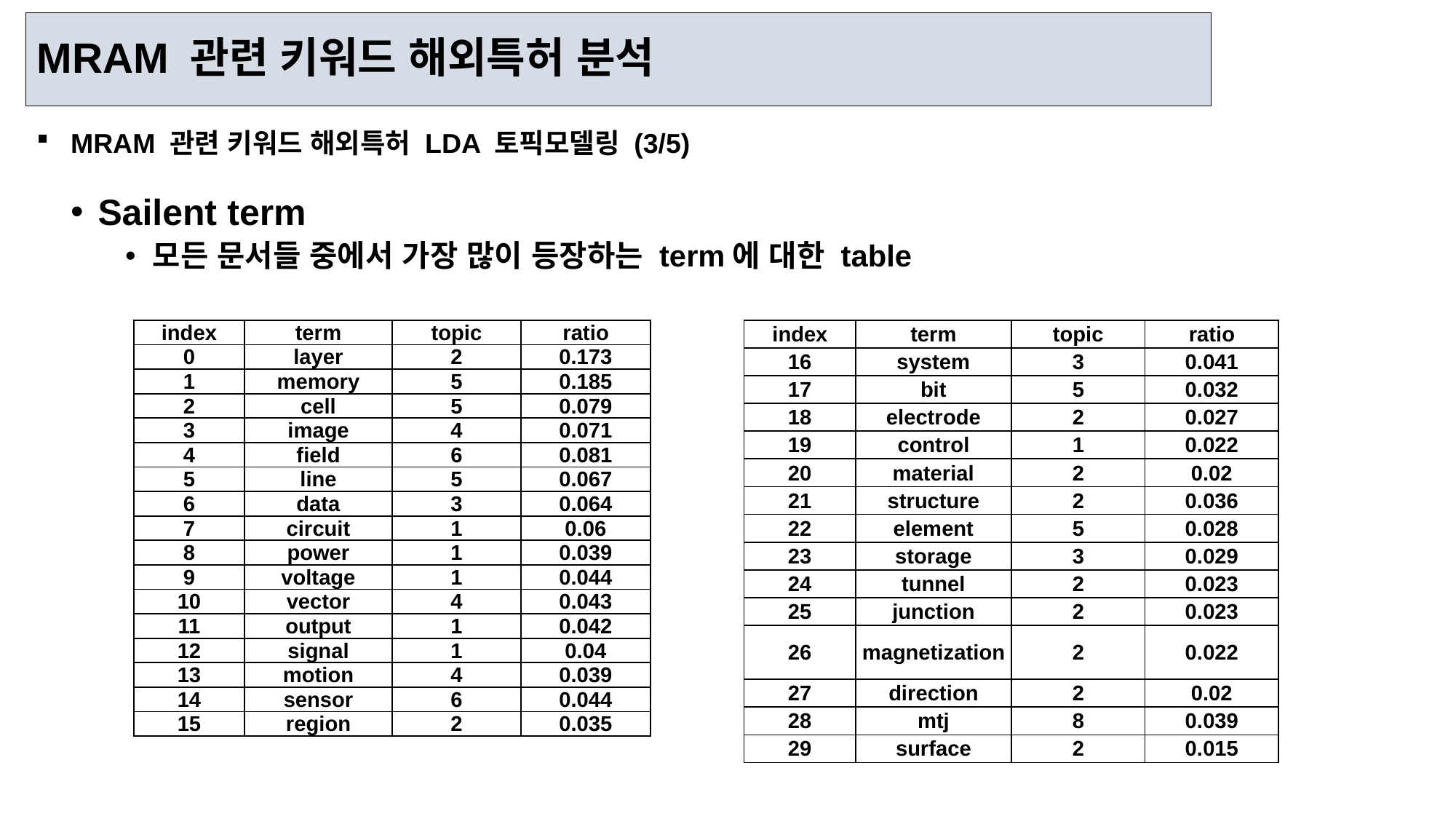

MRAM 관련 키워드 해외특허 분석
MRAM 관련 키워드 해외특허 LDA 토픽모델링 (3/5)

Sailent term
모든 문서들 중에서 가장 많이 등장하는 term에 대한 table

| index | term | topic | ratio |
| --- | --- | --- | --- |
| 16 | system | 3 | 0.041 |
| 17 | bit | 5 | 0.032 |
| 18 | electrode | 2 | 0.027 |
| 19 | control | 1 | 0.022 |
| 20 | material | 2 | 0.02 |
| 21 | structure | 2 | 0.036 |
| 22 | element | 5 | 0.028 |
| 23 | storage | 3 | 0.029 |
| 24 | tunnel | 2 | 0.023 |
| 25 | junction | 2 | 0.023 |
| 26 | magnetization | 2 | 0.022 |
| 27 | direction | 2 | 0.02 |
| 28 | mtj | 8 | 0.039 |
| 29 | surface | 2 | 0.015 |
| index | term | topic | ratio |
| --- | --- | --- | --- |
| 0 | layer | 2 | 0.173 |
| 1 | memory | 5 | 0.185 |
| 2 | cell | 5 | 0.079 |
| 3 | image | 4 | 0.071 |
| 4 | field | 6 | 0.081 |
| 5 | line | 5 | 0.067 |
| 6 | data | 3 | 0.064 |
| 7 | circuit | 1 | 0.06 |
| 8 | power | 1 | 0.039 |
| 9 | voltage | 1 | 0.044 |
| 10 | vector | 4 | 0.043 |
| 11 | output | 1 | 0.042 |
| 12 | signal | 1 | 0.04 |
| 13 | motion | 4 | 0.039 |
| 14 | sensor | 6 | 0.044 |
| 15 | region | 2 | 0.035 |